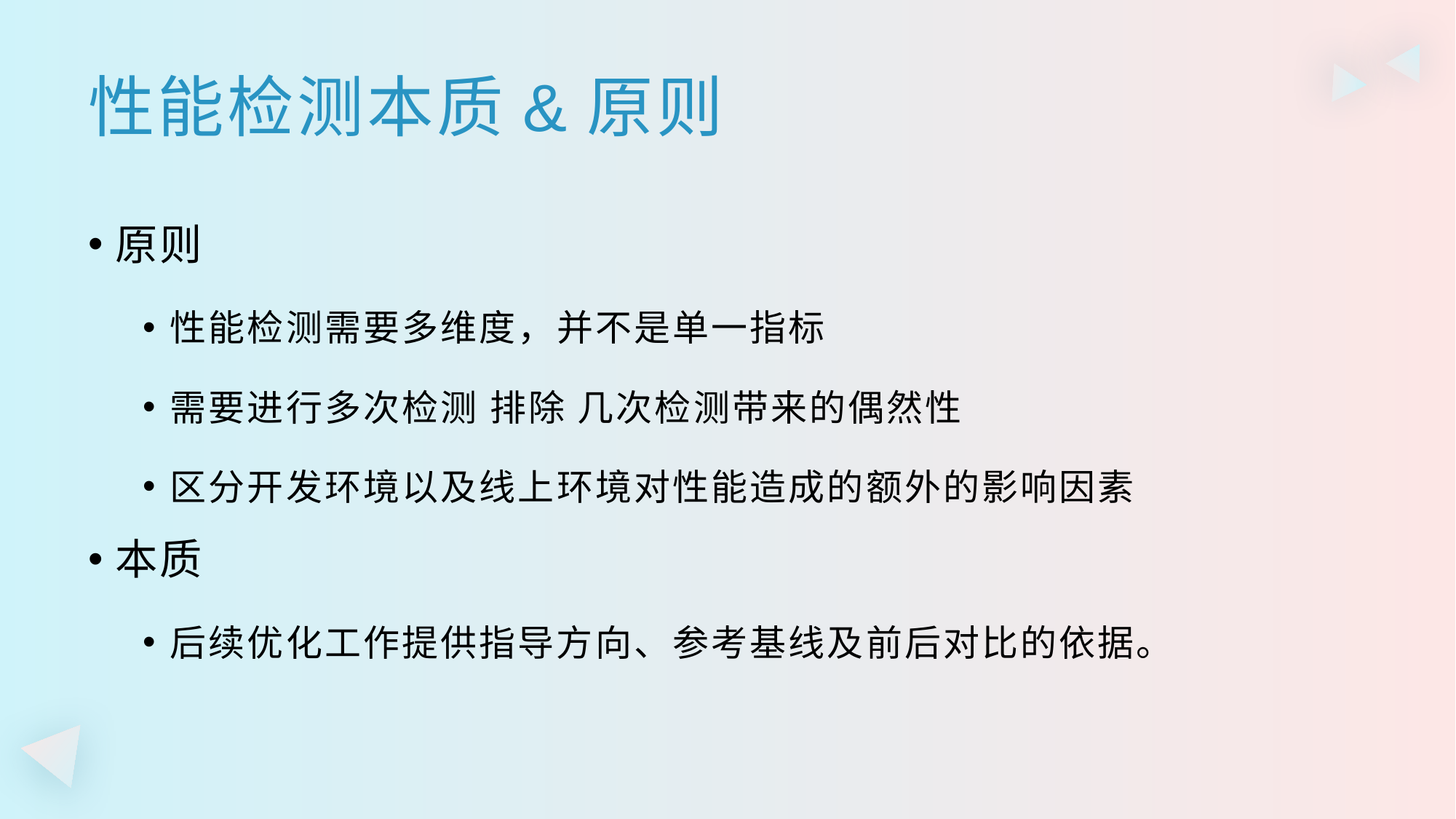

性能检测本质&原则
原则
性能检测需要多维度，并不是单一指标
需要进行多次检测 排除 几次检测带来的偶然性
区分开发环境以及线上环境对性能造成的额外的影响因素
本质
后续优化工作提供指导方向、参考基线及前后对比的依据。